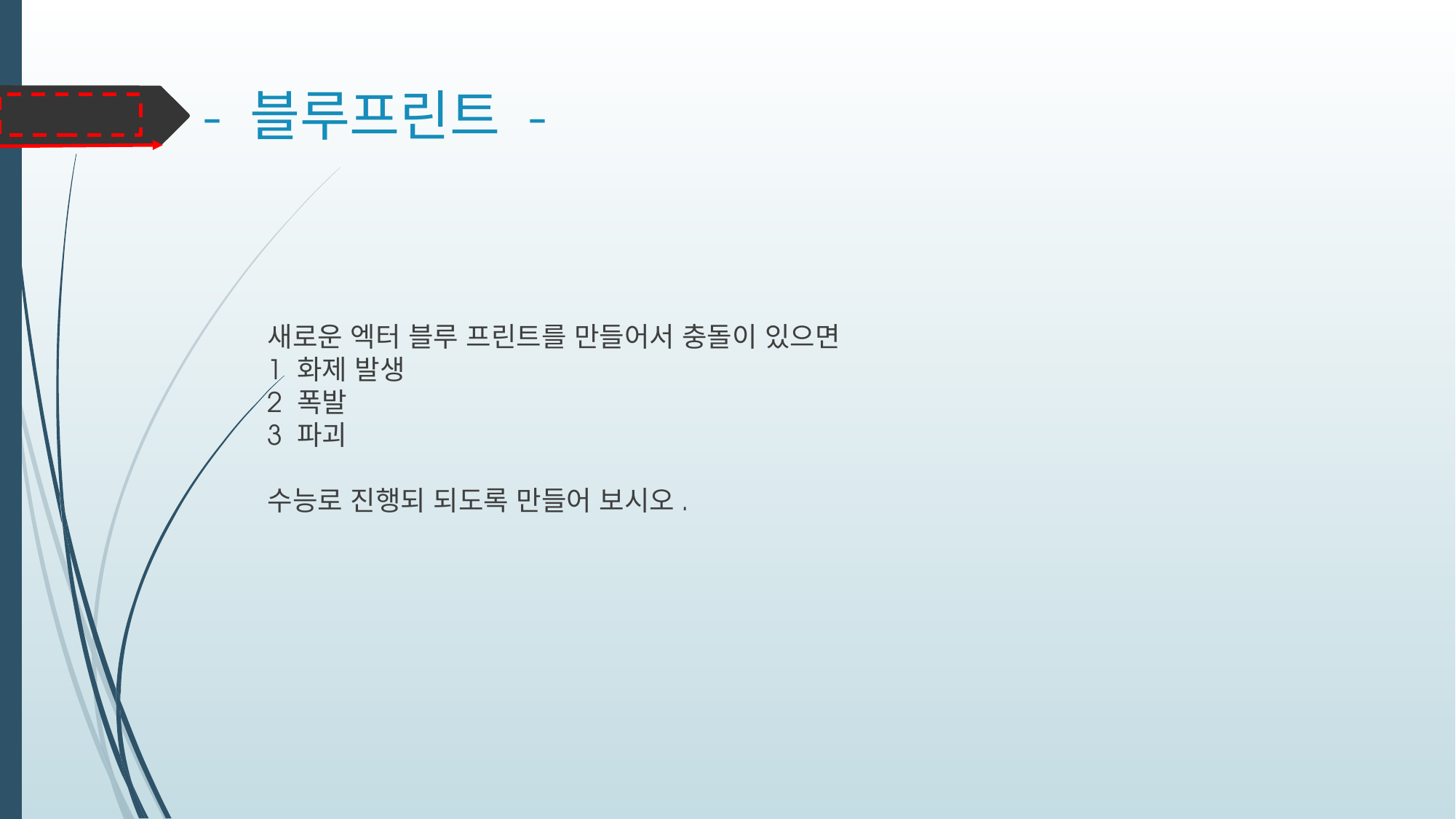

# - 블루프린트 -

새로운 엑터 블루 프린트를 만들어서 충돌이 있으면
1 화제 발생
2 폭발
3 파괴
수능로 진행되 되도록 만들어 보시오.